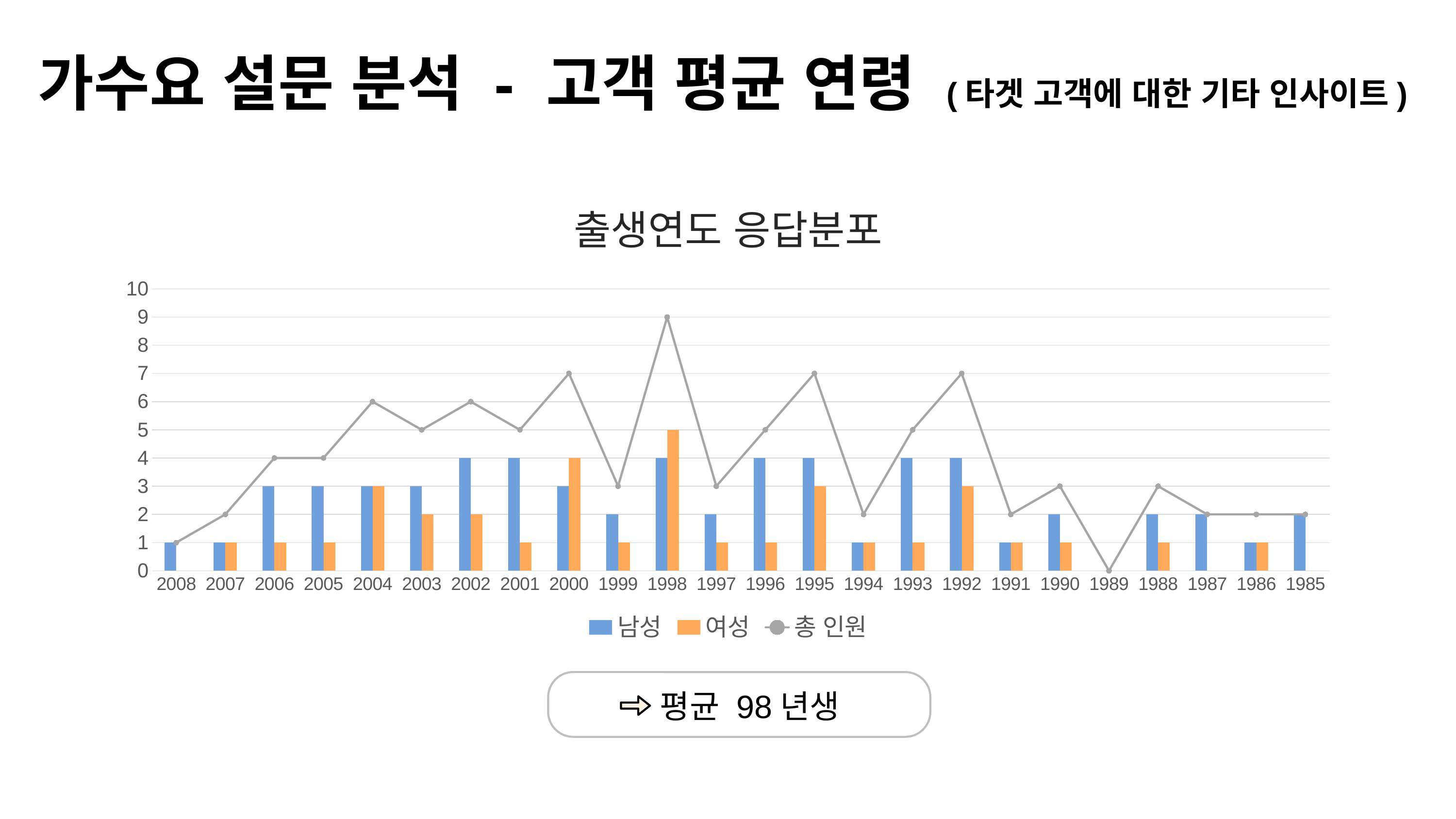

가수요 설문 분석 - 고객 평균 연령 (타겟 고객에 대한 기타 인사이트)

### Chart: 출생연도 응답분포

| Category | 남성 | 여성 | 총 인원 |
|---|---|---|---|
| 2008 | 1.0 | 0.0 | 1.0 |
| 2007 | 1.0 | 1.0 | 2.0 |
| 2006 | 3.0 | 1.0 | 4.0 |
| 2005 | 3.0 | 1.0 | 4.0 |
| 2004 | 3.0 | 3.0 | 6.0 |
| 2003 | 3.0 | 2.0 | 5.0 |
| 2002 | 4.0 | 2.0 | 6.0 |
| 2001 | 4.0 | 1.0 | 5.0 |
| 2000 | 3.0 | 4.0 | 7.0 |
| 1999 | 2.0 | 1.0 | 3.0 |
| 1998 | 4.0 | 5.0 | 9.0 |
| 1997 | 2.0 | 1.0 | 3.0 |
| 1996 | 4.0 | 1.0 | 5.0 |
| 1995 | 4.0 | 3.0 | 7.0 |
| 1994 | 1.0 | 1.0 | 2.0 |
| 1993 | 4.0 | 1.0 | 5.0 |
| 1992 | 4.0 | 3.0 | 7.0 |
| 1991 | 1.0 | 1.0 | 2.0 |
| 1990 | 2.0 | 1.0 | 3.0 |
| 1989 | 0.0 | 0.0 | 0.0 |
| 1988 | 2.0 | 1.0 | 3.0 |
| 1987 | 2.0 | 0.0 | 2.0 |
| 1986 | 1.0 | 1.0 | 2.0 |
| 1985 | 2.0 | 0.0 | 2.0 |
평균 98년생